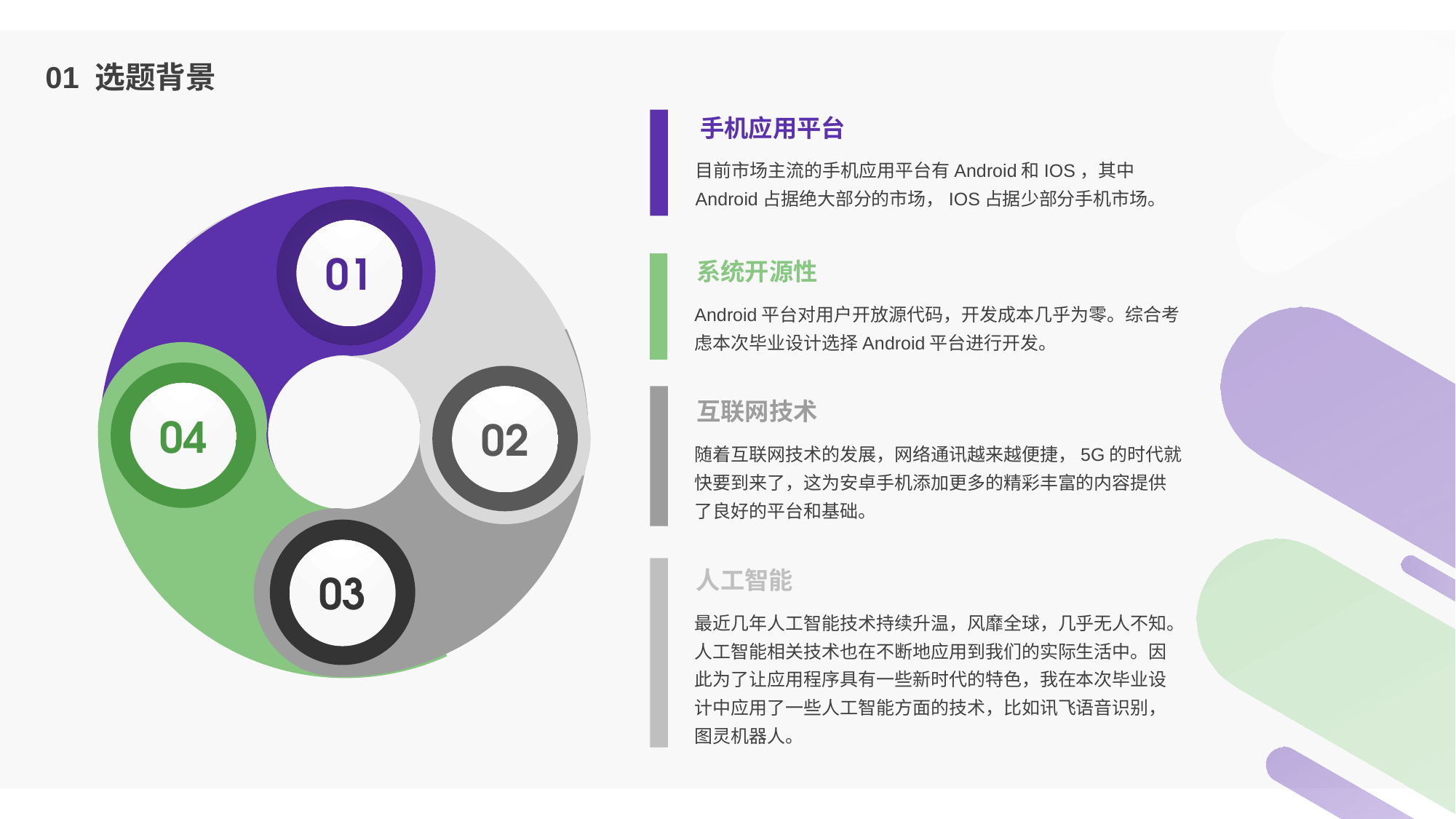

01 选题背景
手机应用平台

目前市场主流的手机应用平台有Android和IOS，其中Android占据绝大部分的市场，IOS占据少部分手机市场。

01

系统开源性

Android平台对用户开放源代码，开发成本几乎为零。综合考虑本次毕业设计选择Android平台进行开发。

03

04

02
互联网技术

随着互联网技术的发展，网络通讯越来越便捷，5G的时代就快要到来了，这为安卓手机添加更多的精彩丰富的内容提供了良好的平台和基础。
人工智能

最近几年人工智能技术持续升温，风靡全球，几乎无人不知。人工智能相关技术也在不断地应用到我们的实际生活中。因此为了让应用程序具有一些新时代的特色，我在本次毕业设计中应用了一些人工智能方面的技术，比如讯飞语音识别，图灵机器人。